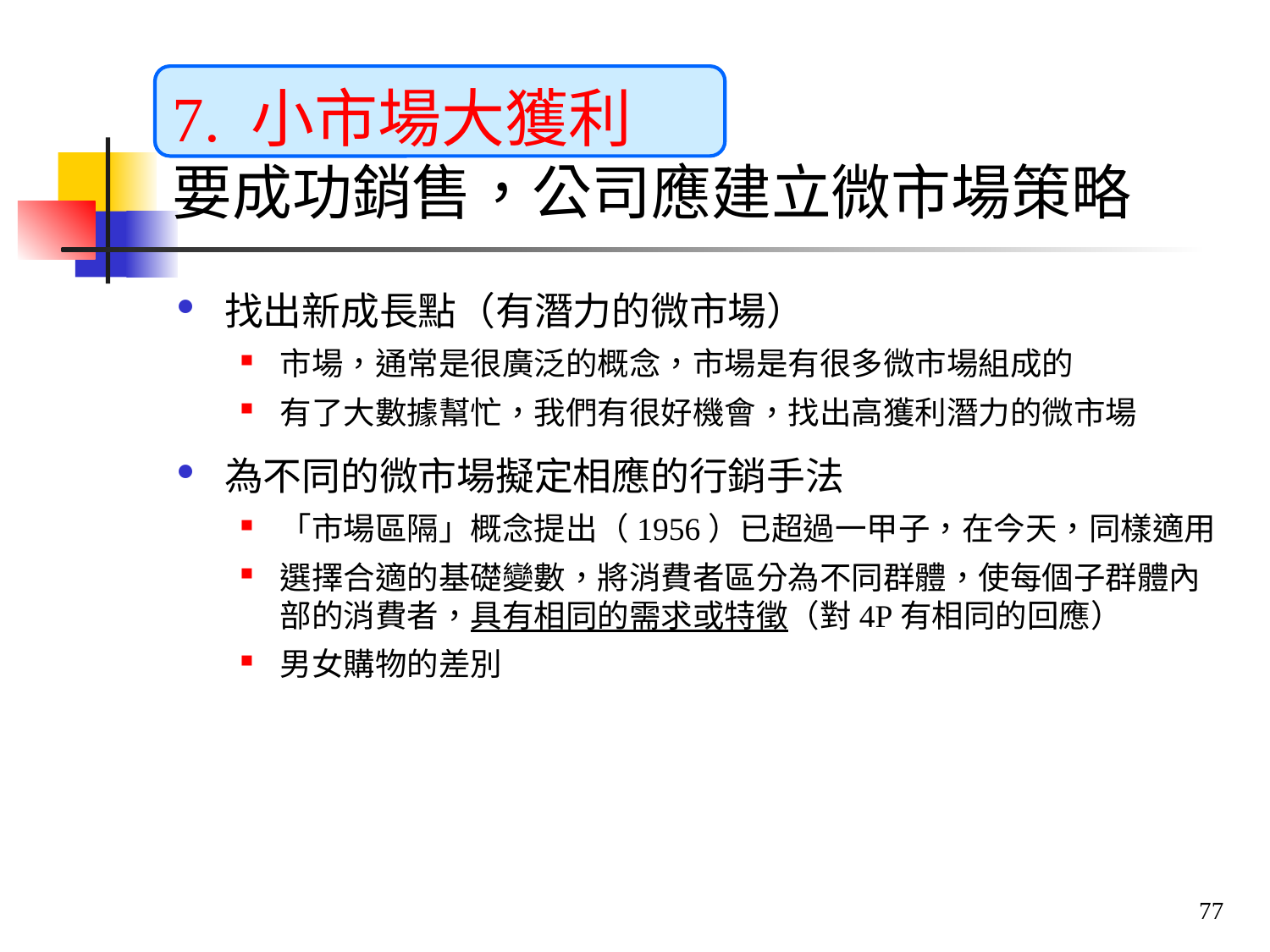

# 7. 小市場大獲利 要成功銷售，公司應建立微市場策略

找出新成長點（有潛力的微市場）
市場，通常是很廣泛的概念，市場是有很多微市場組成的
有了大數據幫忙，我們有很好機會，找出高獲利潛力的微市場
為不同的微市場擬定相應的行銷手法
「市場區隔」概念提出（1956）已超過一甲子，在今天，同樣適用
選擇合適的基礎變數，將消費者區分為不同群體，使每個子群體內部的消費者，具有相同的需求或特徵（對4P有相同的回應）
男女購物的差別